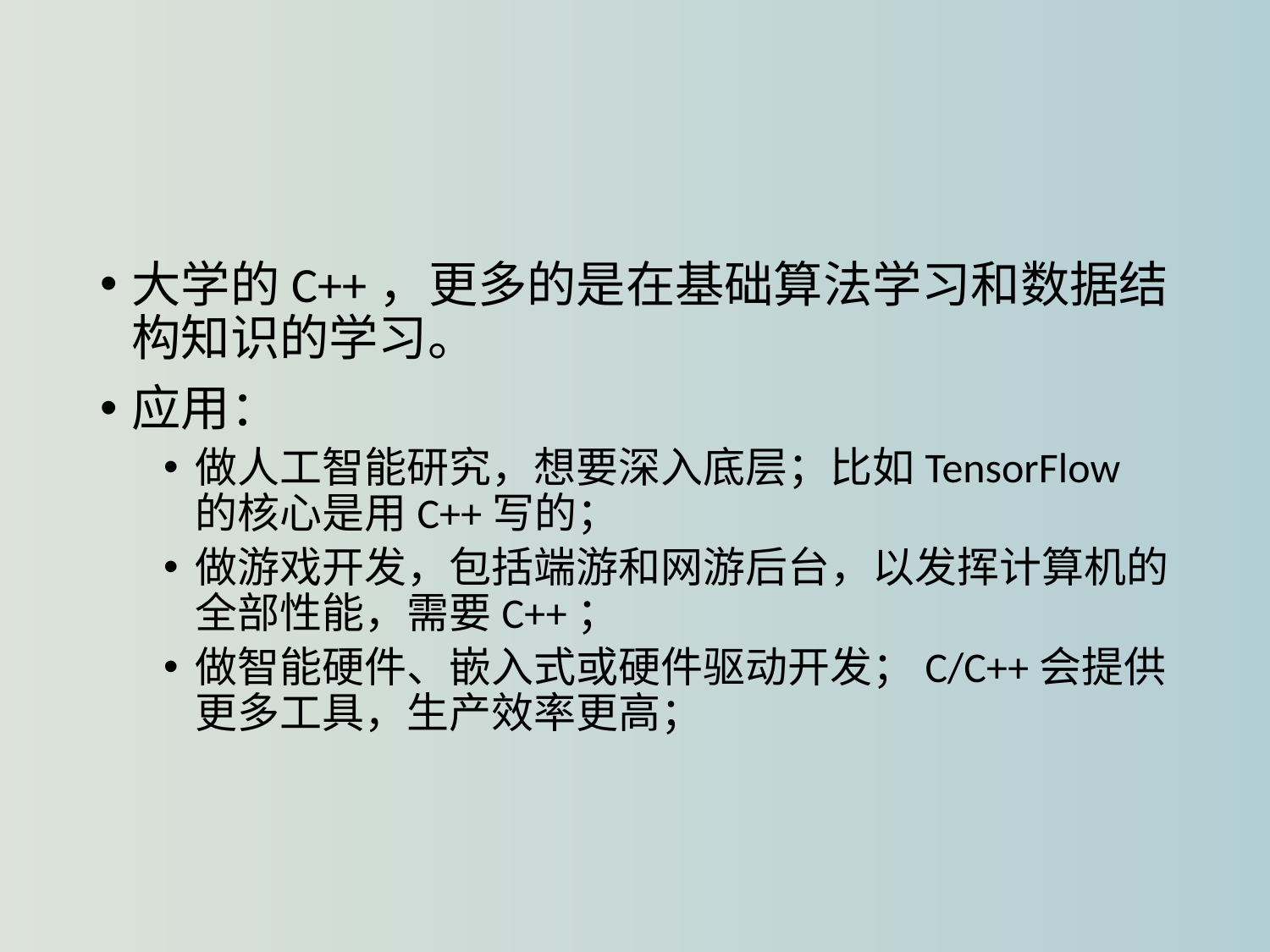

#
大学的C++，更多的是在基础算法学习和数据结构知识的学习。
应用：
做人工智能研究，想要深入底层；比如TensorFlow的核心是用C++写的；
做游戏开发，包括端游和网游后台，以发挥计算机的全部性能，需要C++；
做智能硬件、嵌入式或硬件驱动开发；C/C++会提供更多工具，生产效率更高；